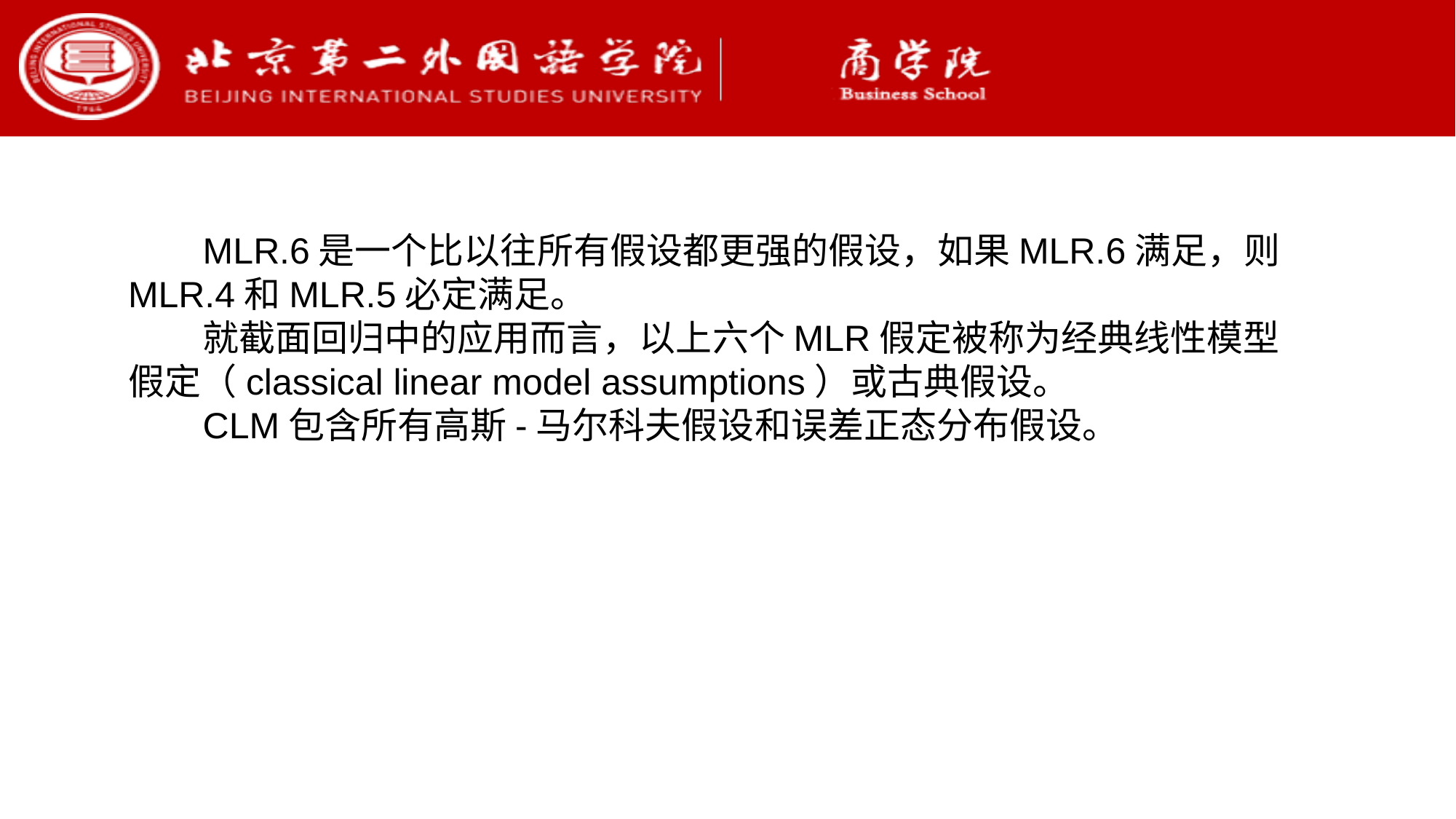

MLR.6是一个比以往所有假设都更强的假设，如果MLR.6满足，则MLR.4和MLR.5必定满足。
就截面回归中的应用而言，以上六个MLR假定被称为经典线性模型假定（classical linear model assumptions）或古典假设。
CLM包含所有高斯-马尔科夫假设和误差正态分布假设。